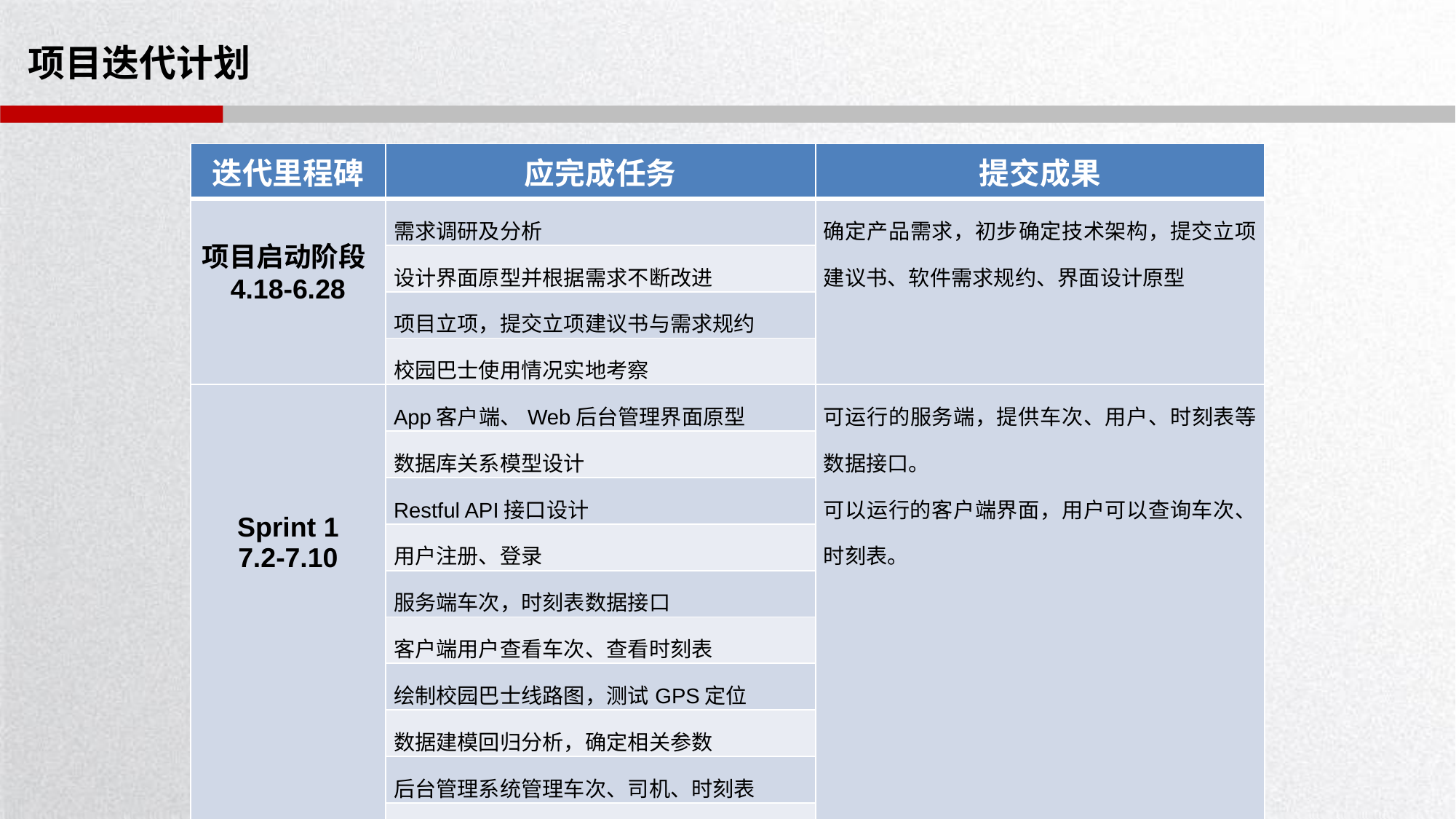

# 项目迭代计划
| 迭代里程碑 | 应完成任务 | 提交成果 |
| --- | --- | --- |
| 项目启动阶段4.18-6.28 | 需求调研及分析 | 确定产品需求，初步确定技术架构，提交立项建议书、软件需求规约、界面设计原型 |
|  | 设计界面原型并根据需求不断改进 |  |
|  | 项目立项，提交立项建议书与需求规约 |  |
|  | 校园巴士使用情况实地考察 |  |
| Sprint 1 7.2-7.10 | App客户端、Web后台管理界面原型 | 可运行的服务端，提供车次、用户、时刻表等数据接口。 可以运行的客户端界面，用户可以查询车次、时刻表。 |
|  | 数据库关系模型设计 |  |
|  | Restful API接口设计 |  |
|  | 用户注册、登录 |  |
|  | 服务端车次，时刻表数据接口 |  |
|  | 客户端用户查看车次、查看时刻表 |  |
|  | 绘制校园巴士线路图，测试GPS定位 |  |
|  | 数据建模回归分析，确定相关参数 |  |
|  | 后台管理系统管理车次、司机、时刻表 |  |
|  | 系统测试，改正故障与缺陷 |  |